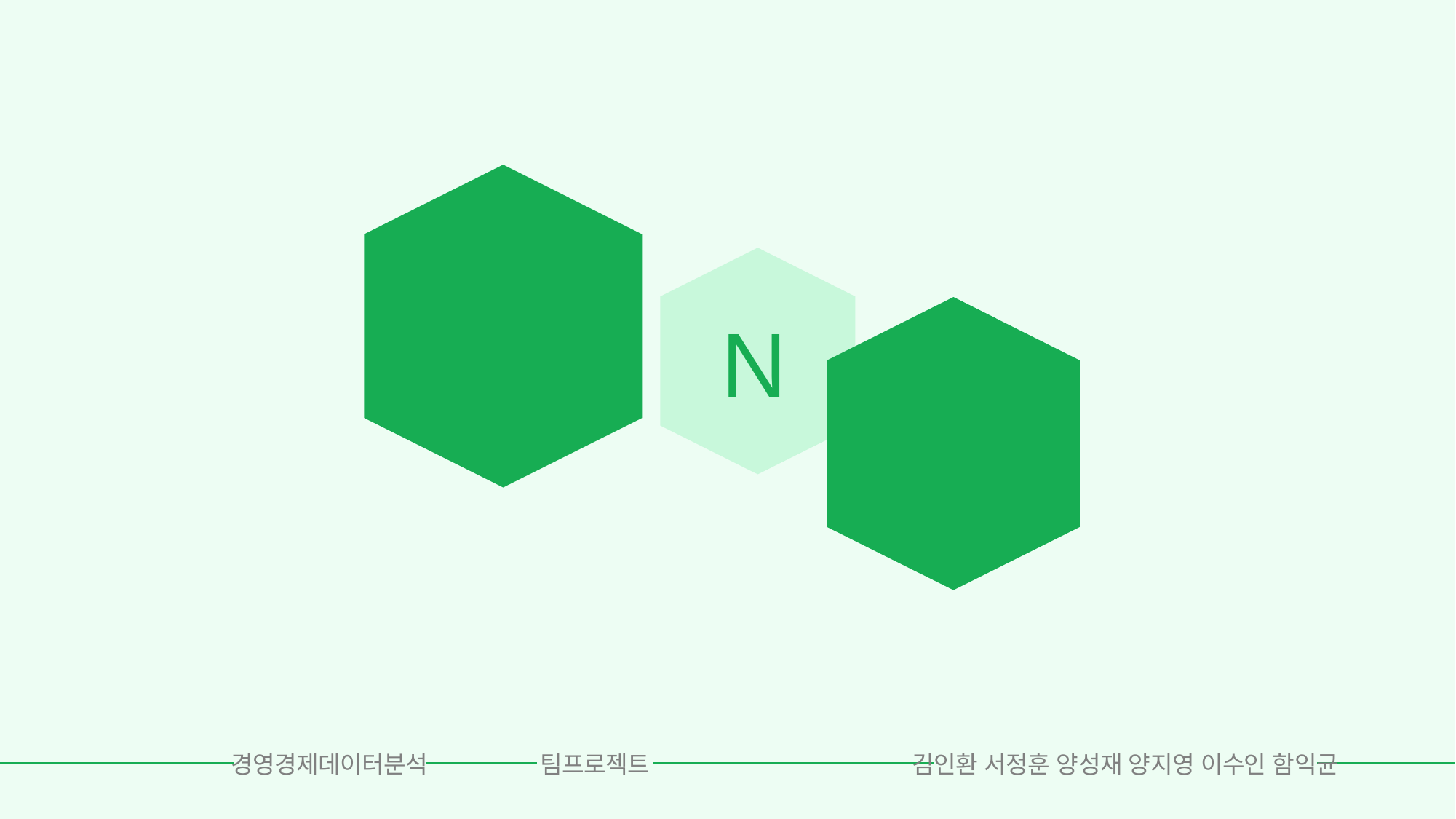

Q

N

A
경영경제데이터분석
팀프로젝트
김인환 서정훈 양성재 양지영 이수인 함익균